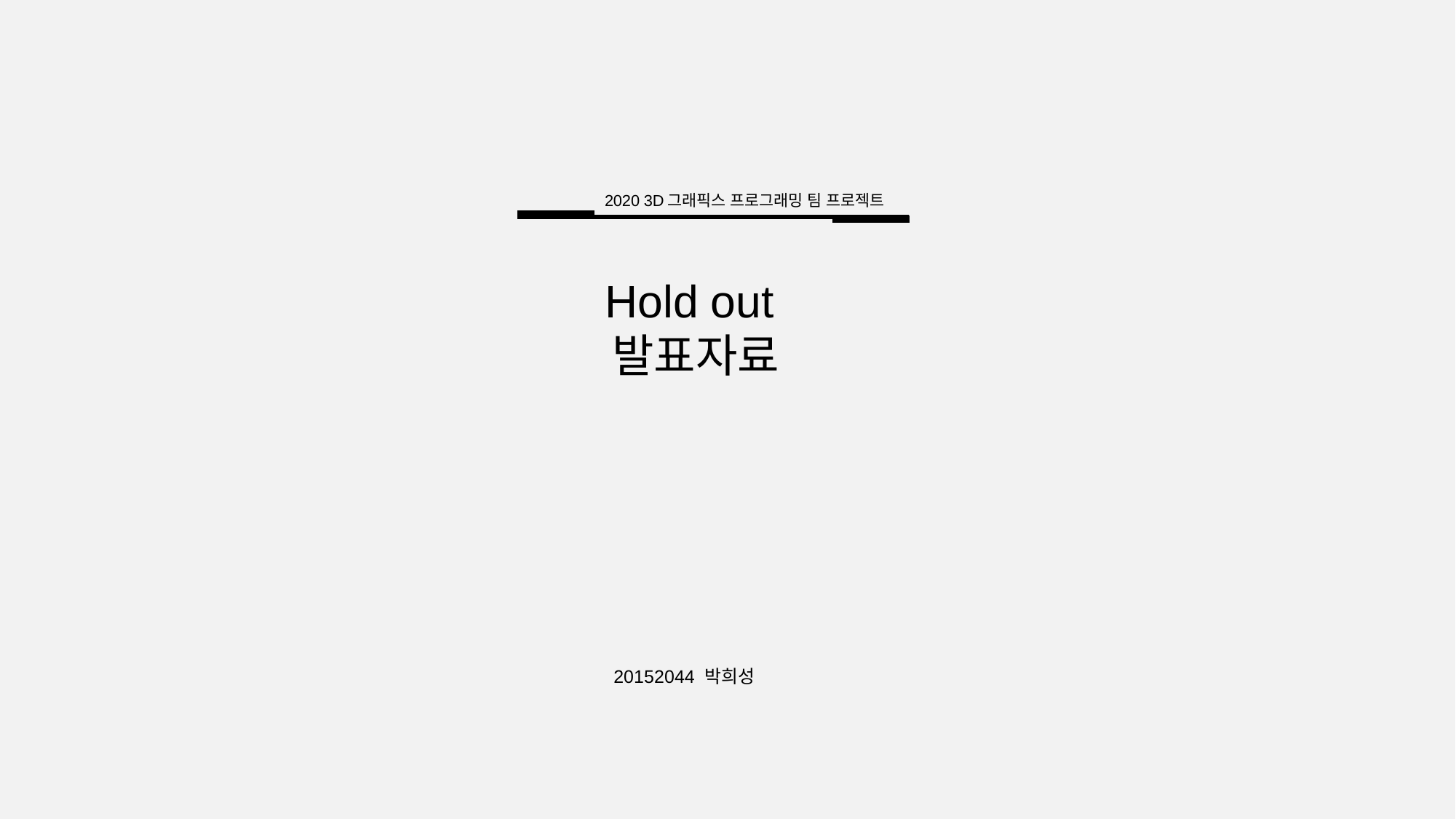

2020 3D그래픽스 프로그래밍 팀 프로젝트

Hold out
발표자료
20152044 박희성